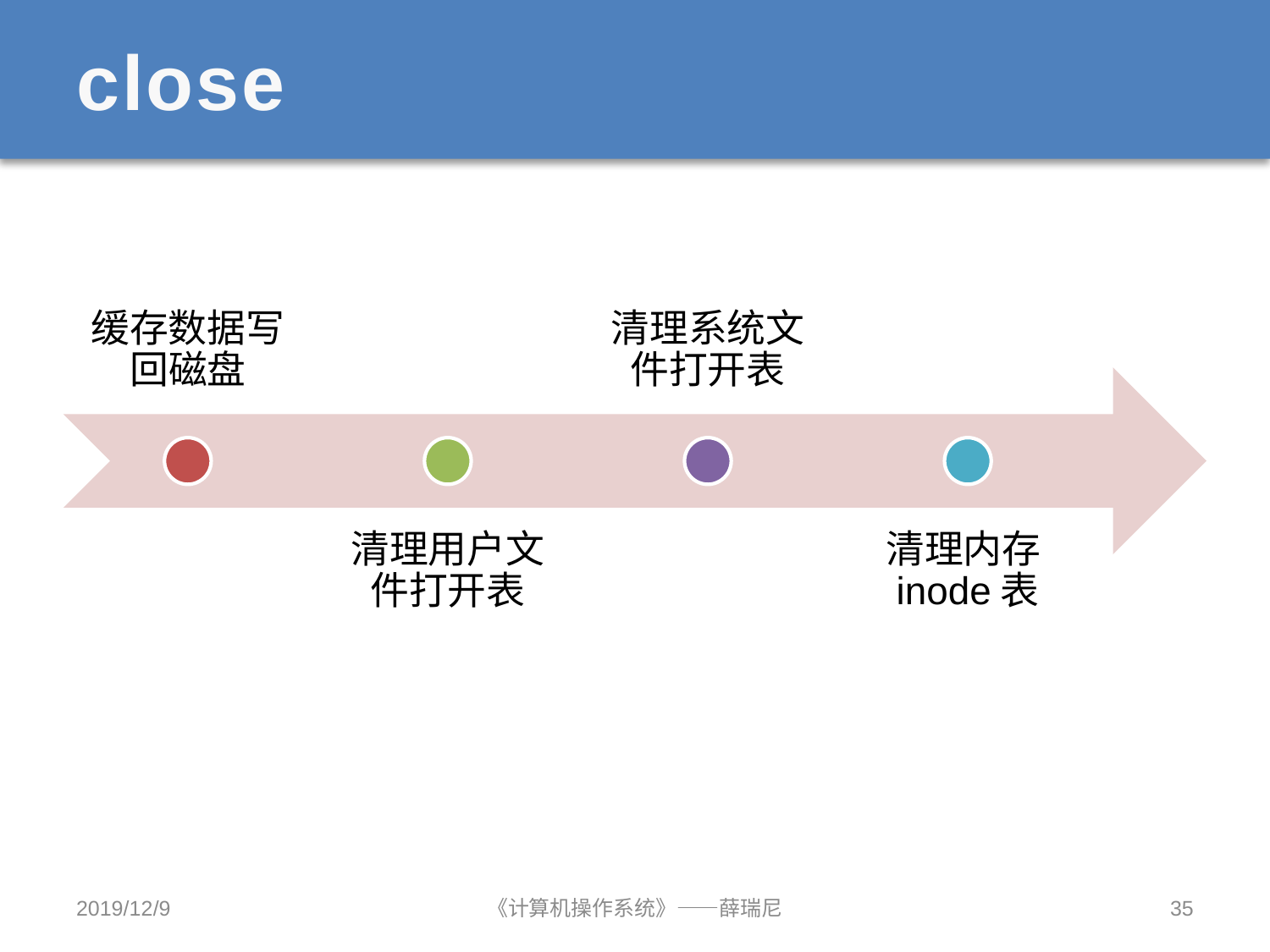

# close
缓存数据写回磁盘
清理用户文件打开表
清理系统文件打开表
清理内存inode表
2019/12/9
《计算机操作系统》——薛瑞尼
35